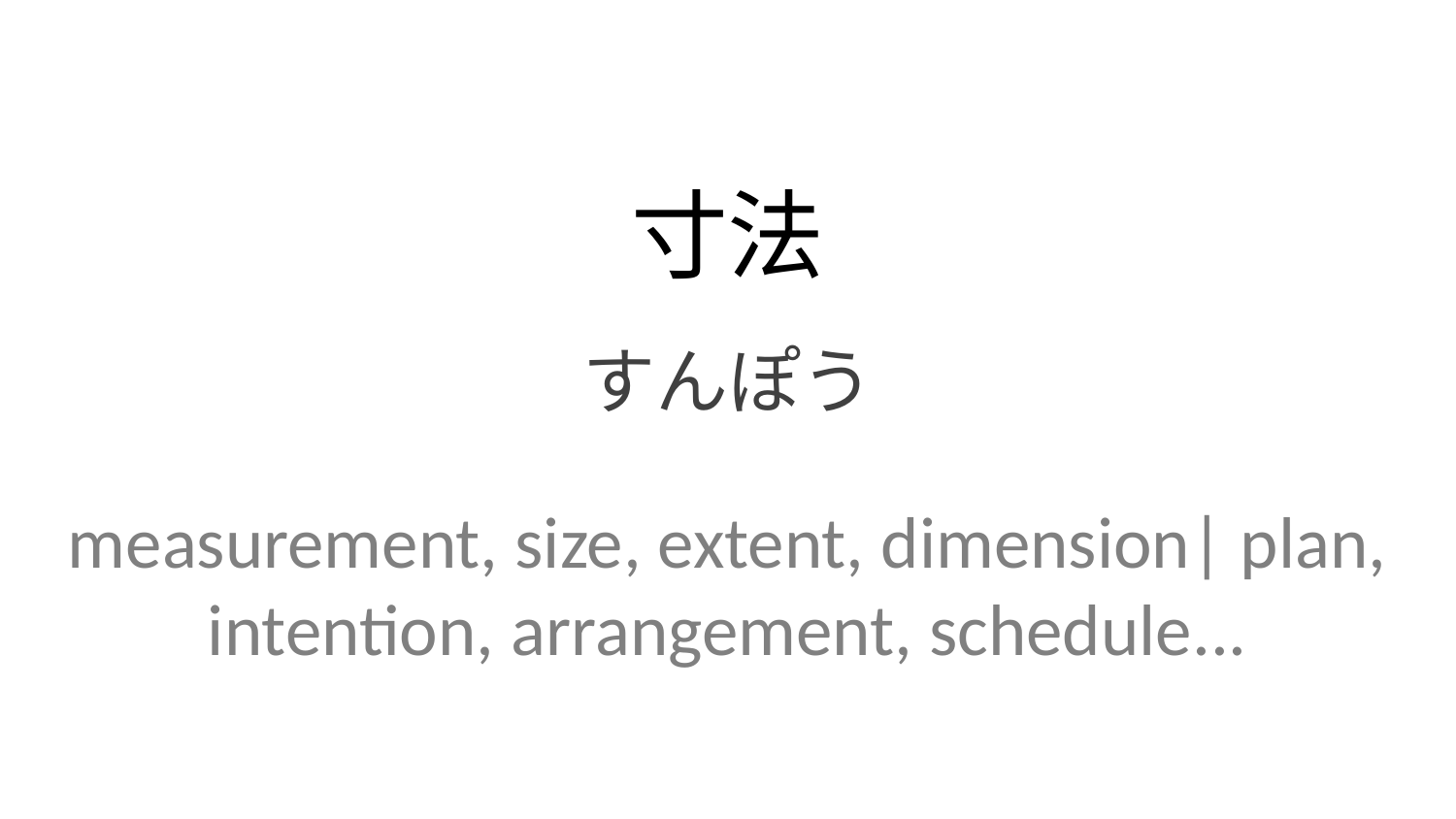

寸法

すんぽう
measurement, size, extent, dimension| plan, intention, arrangement, schedule...